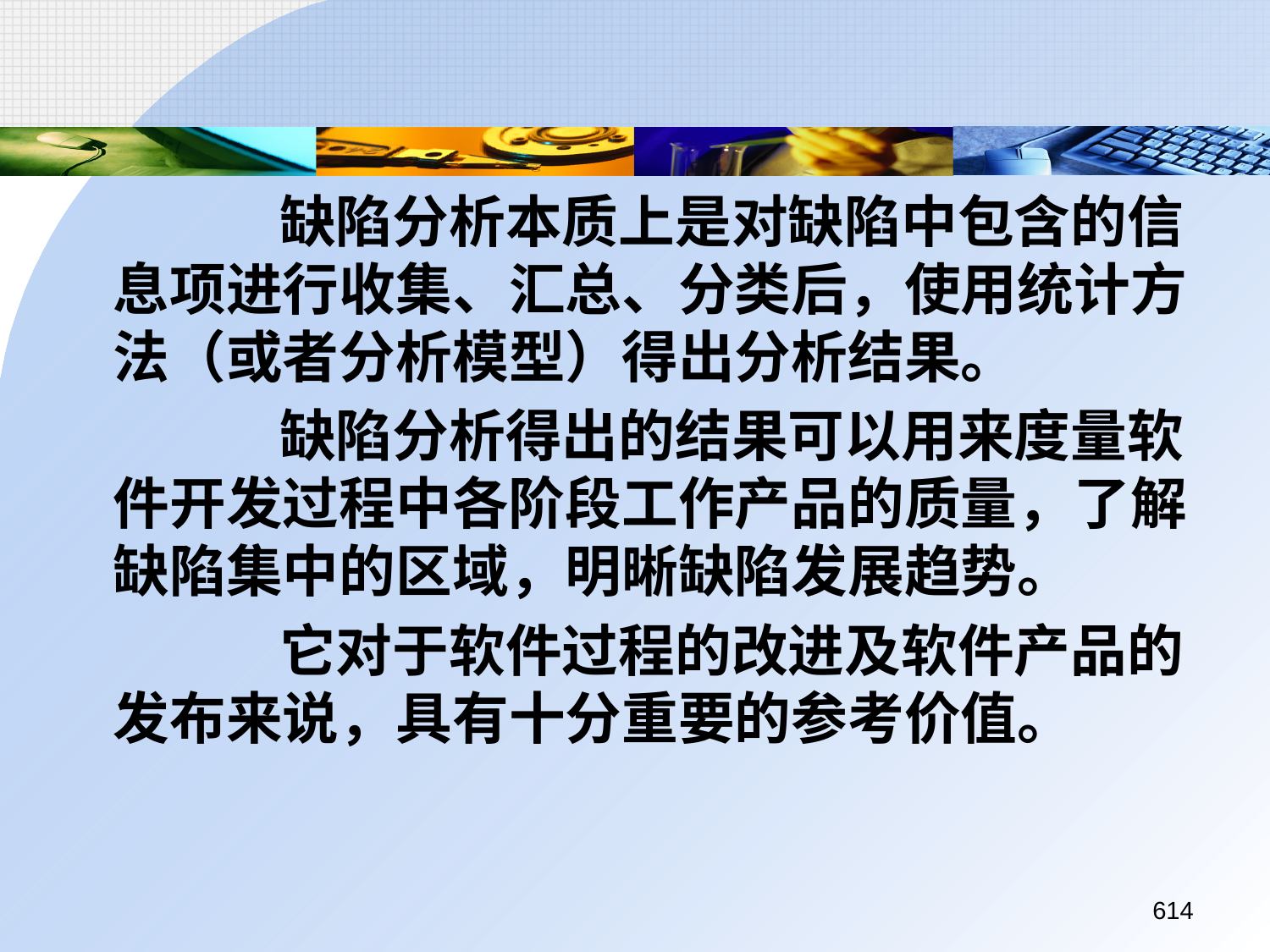

缺陷分析本质上是对缺陷中包含的信息项进行收集、汇总、分类后，使用统计方法（或者分析模型）得出分析结果。
		  缺陷分析得出的结果可以用来度量软件开发过程中各阶段工作产品的质量，了解缺陷集中的区域，明晰缺陷发展趋势。
		  它对于软件过程的改进及软件产品的发布来说，具有十分重要的参考价值。

614